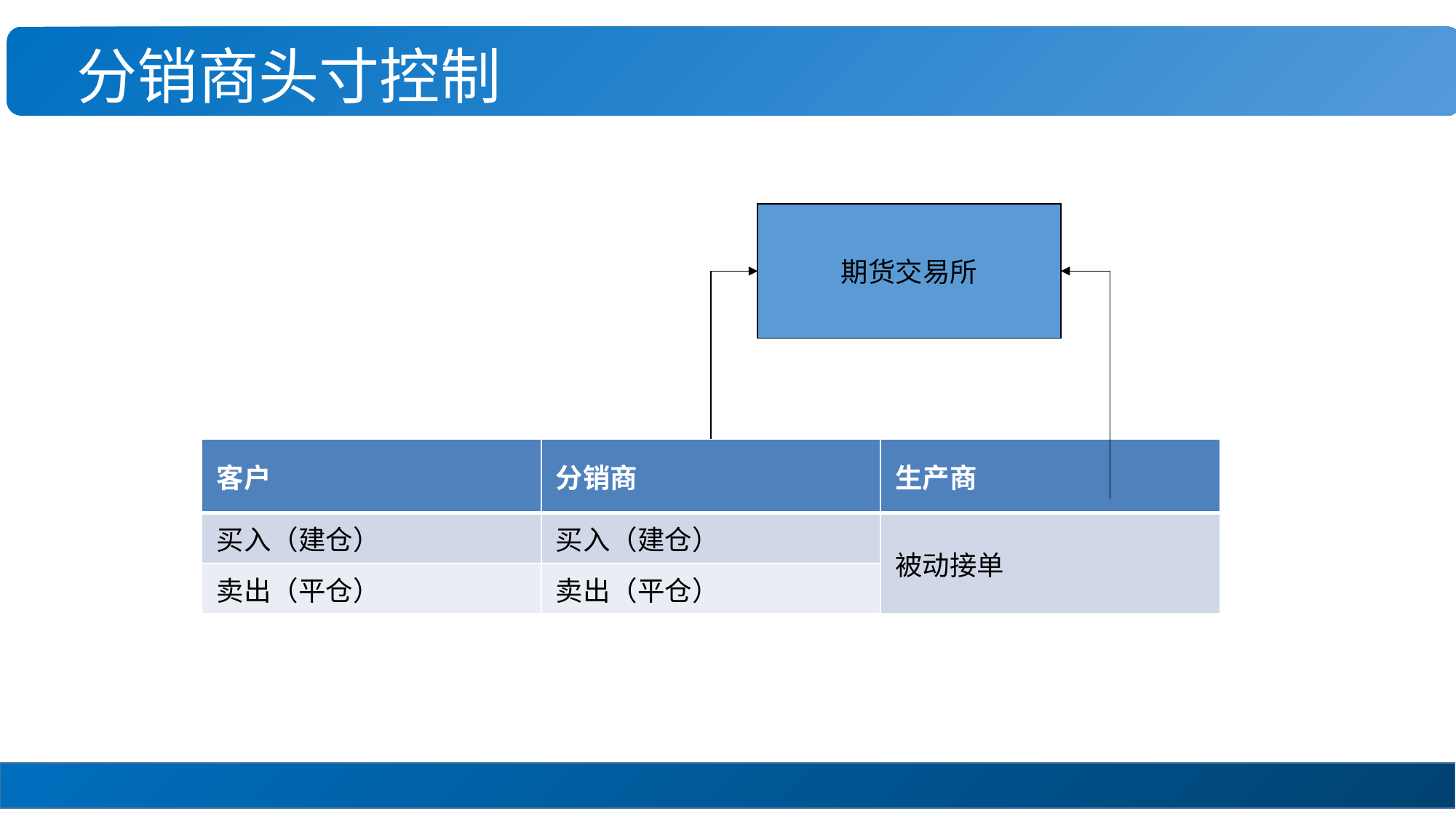

# 分销商头寸控制

期货交易所
| 客户 | 分销商 | 生产商 |
| --- | --- | --- |
| 买入（建仓） | 买入（建仓） | 被动接单 |
| 卖出（平仓） | 卖出（平仓） |  |